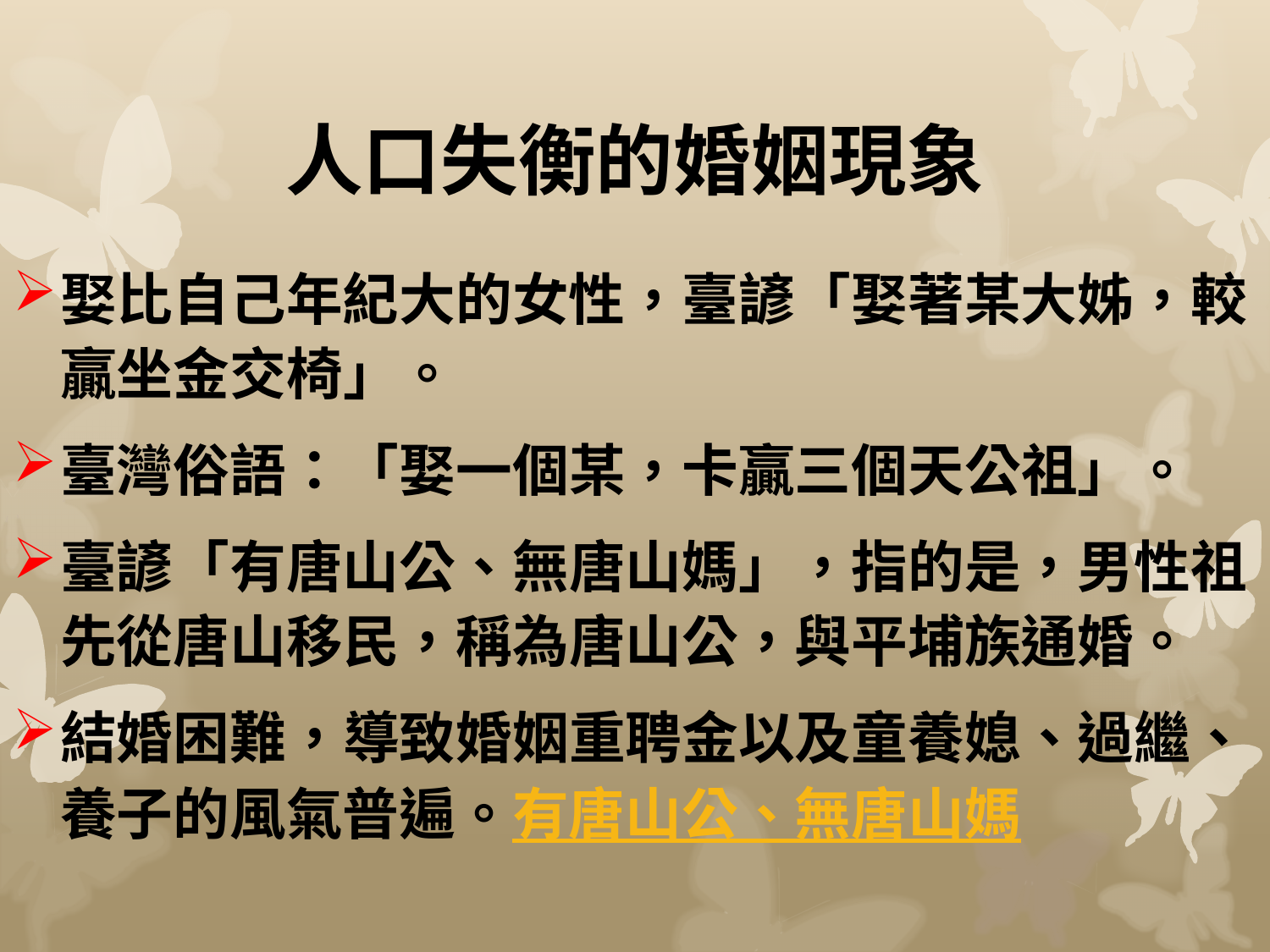

# 人口失衡的婚姻現象
娶比自己年紀大的女性，臺諺「娶著某大姊，較贏坐金交椅」。
臺灣俗語：「娶一個某，卡贏三個天公祖」。
臺諺「有唐山公、無唐山媽」，指的是，男性祖先從唐山移民，稱為唐山公，與平埔族通婚。
結婚困難，導致婚姻重聘金以及童養媳、過繼、養子的風氣普遍。有唐山公、無唐山媽